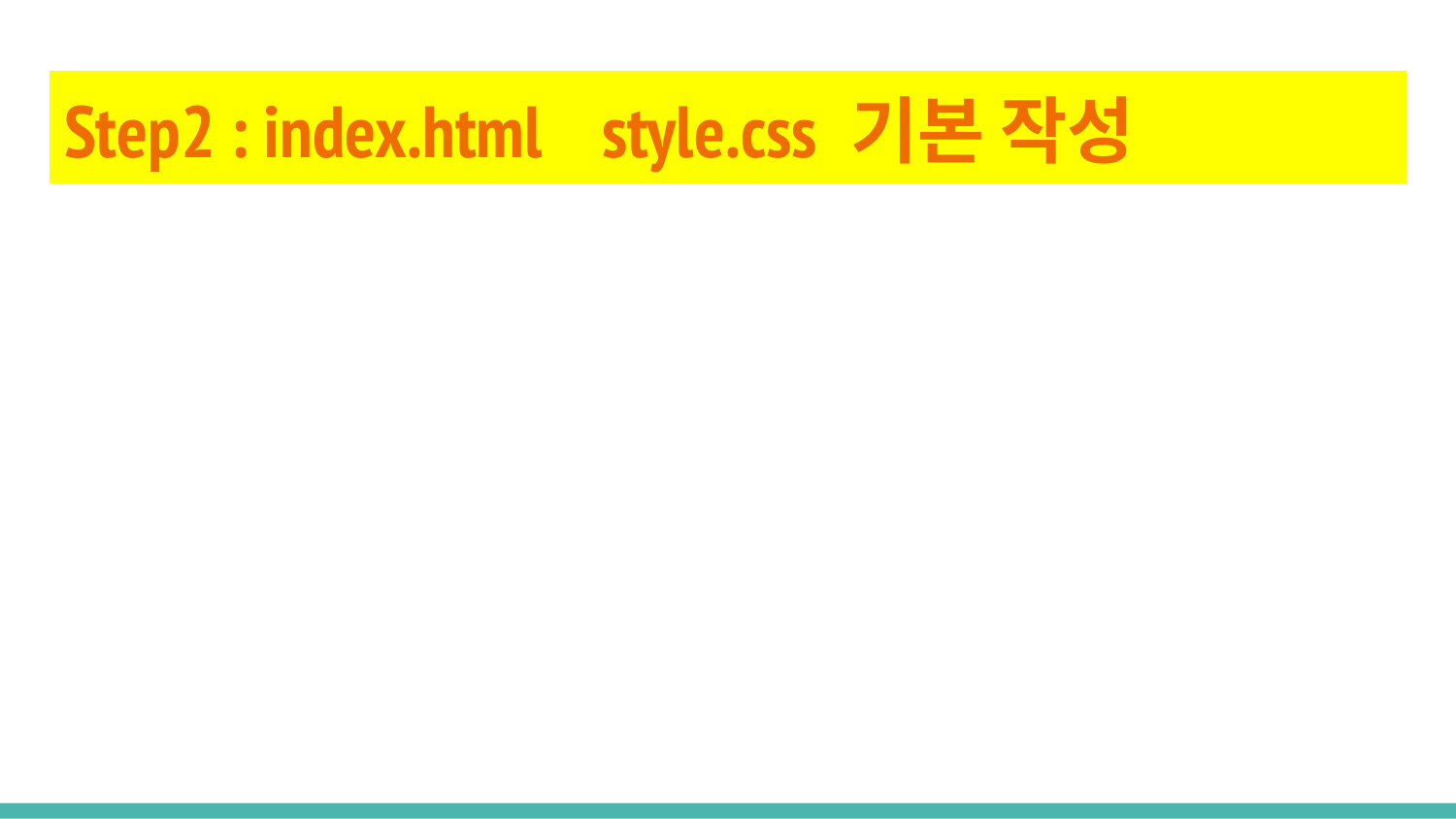

# Step2 : index.html    style.css 기본 작성